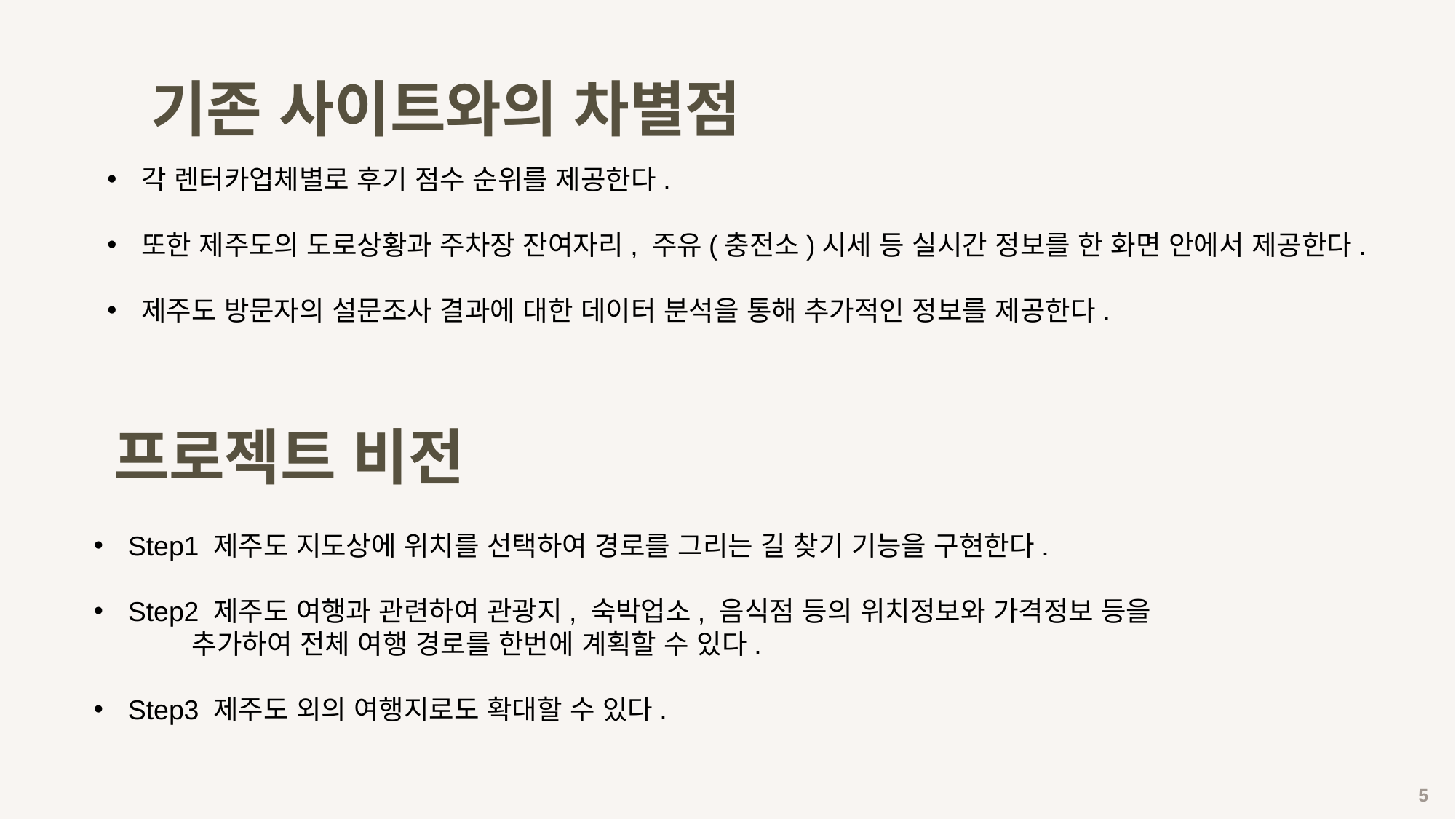

기존 사이트와의 차별점
각 렌터카업체별로 후기 점수 순위를 제공한다.

또한 제주도의 도로상황과 주차장 잔여자리, 주유(충전소)시세 등 실시간 정보를 한 화면 안에서 제공한다.

제주도 방문자의 설문조사 결과에 대한 데이터 분석을 통해 추가적인 정보를 제공한다.
프로젝트 비전
Step1 제주도 지도상에 위치를 선택하여 경로를 그리는 길 찾기 기능을 구현한다.

Step2 제주도 여행과 관련하여 관광지, 숙박업소, 음식점 등의 위치정보와 가격정보 등을
            추가하여 전체 여행 경로를 한번에 계획할 수 있다.

Step3 제주도 외의 여행지로도 확대할 수 있다.
 5